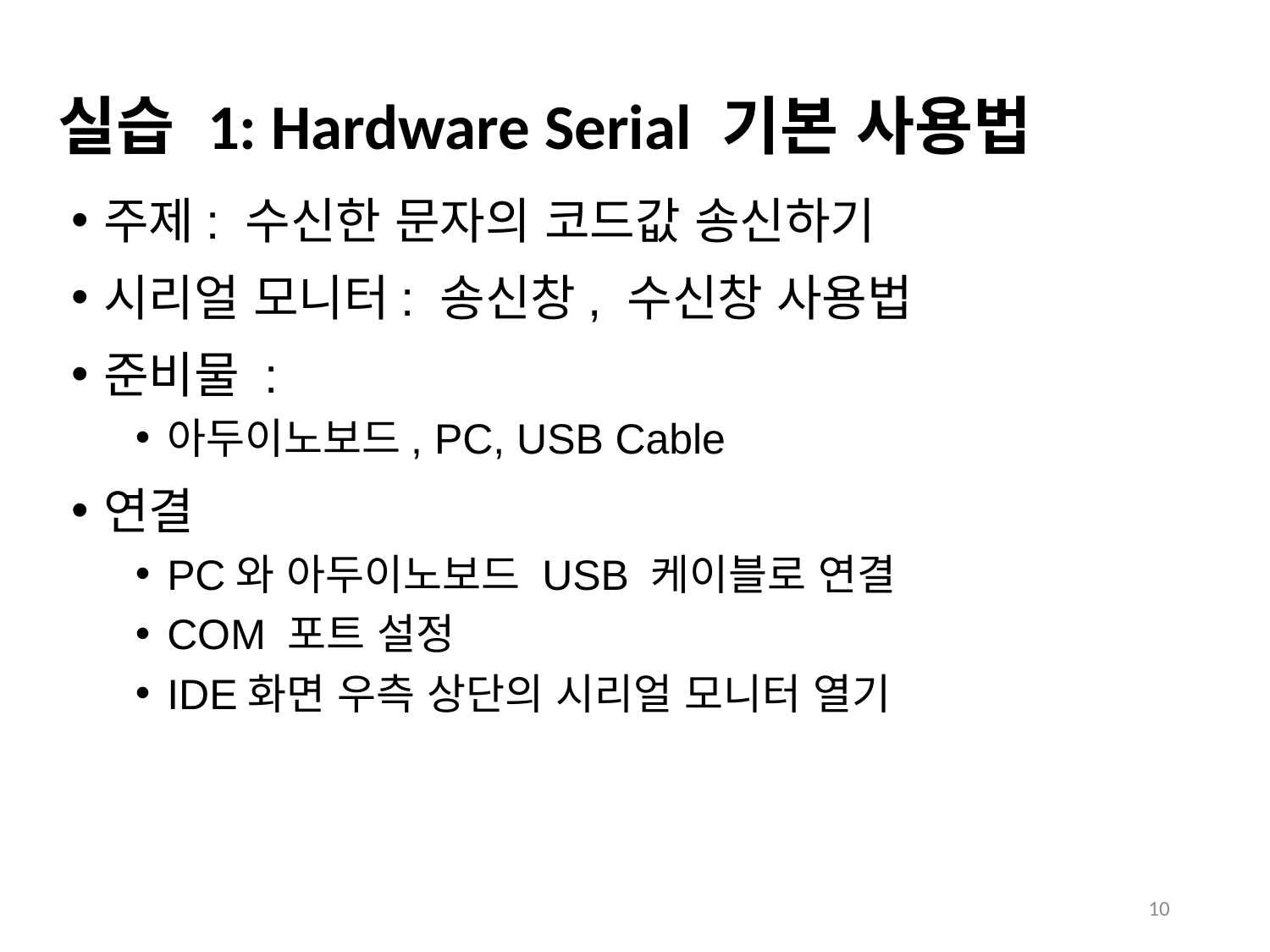

# 실습 1: Hardware Serial 기본 사용법
주제: 수신한 문자의 코드값 송신하기
시리얼 모니터: 송신창, 수신창 사용법
준비물 :
아두이노보드, PC, USB Cable
연결
PC와 아두이노보드 USB 케이블로 연결
COM 포트 설정
IDE화면 우측 상단의 시리얼 모니터 열기

10